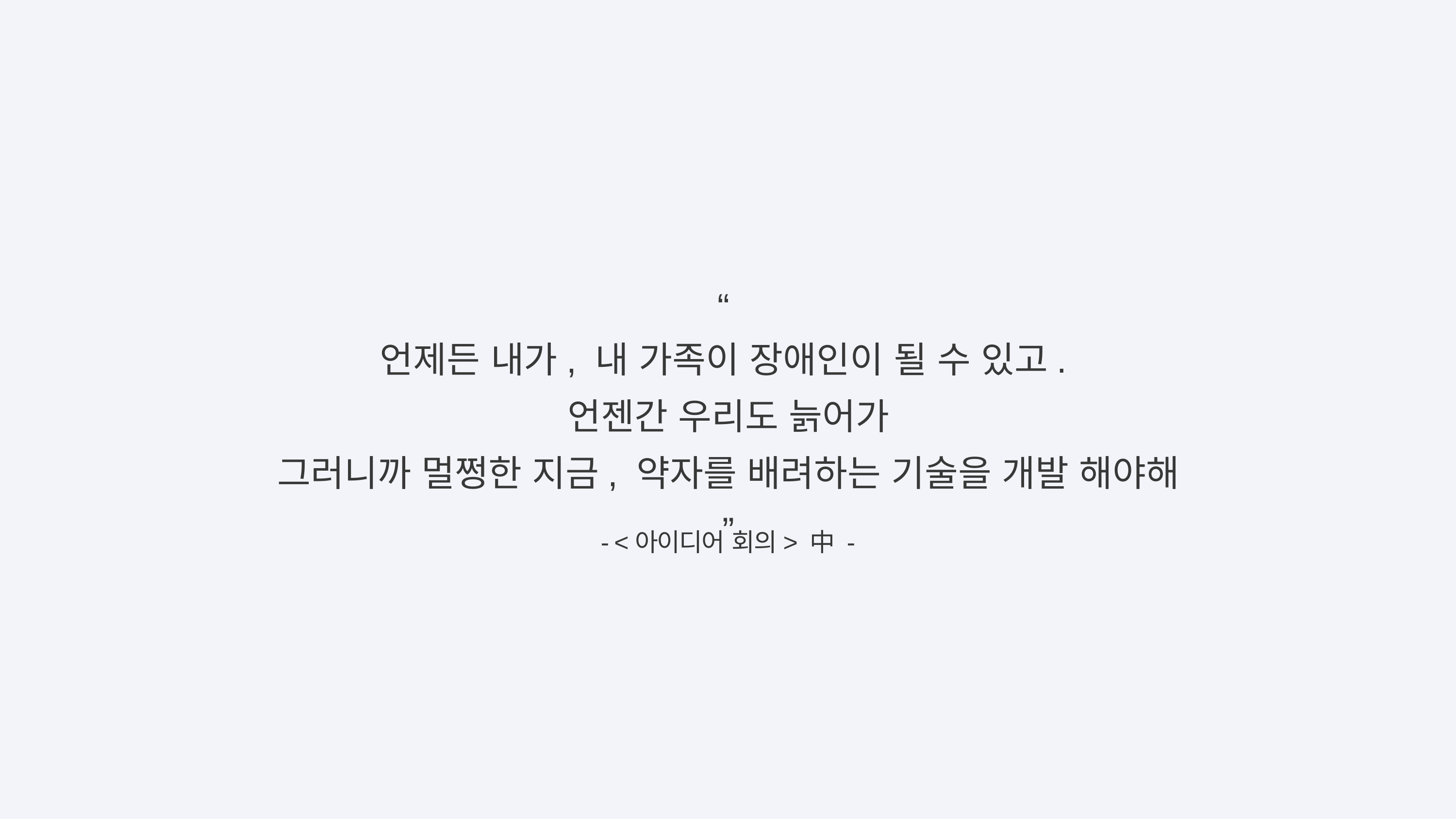

“
언제든 내가, 내 가족이 장애인이 될 수 있고.
언젠간 우리도 늙어가
그러니까 멀쩡한 지금, 약자를 배려하는 기술을 개발 해야해
”
- <아이디어 회의> 中 -